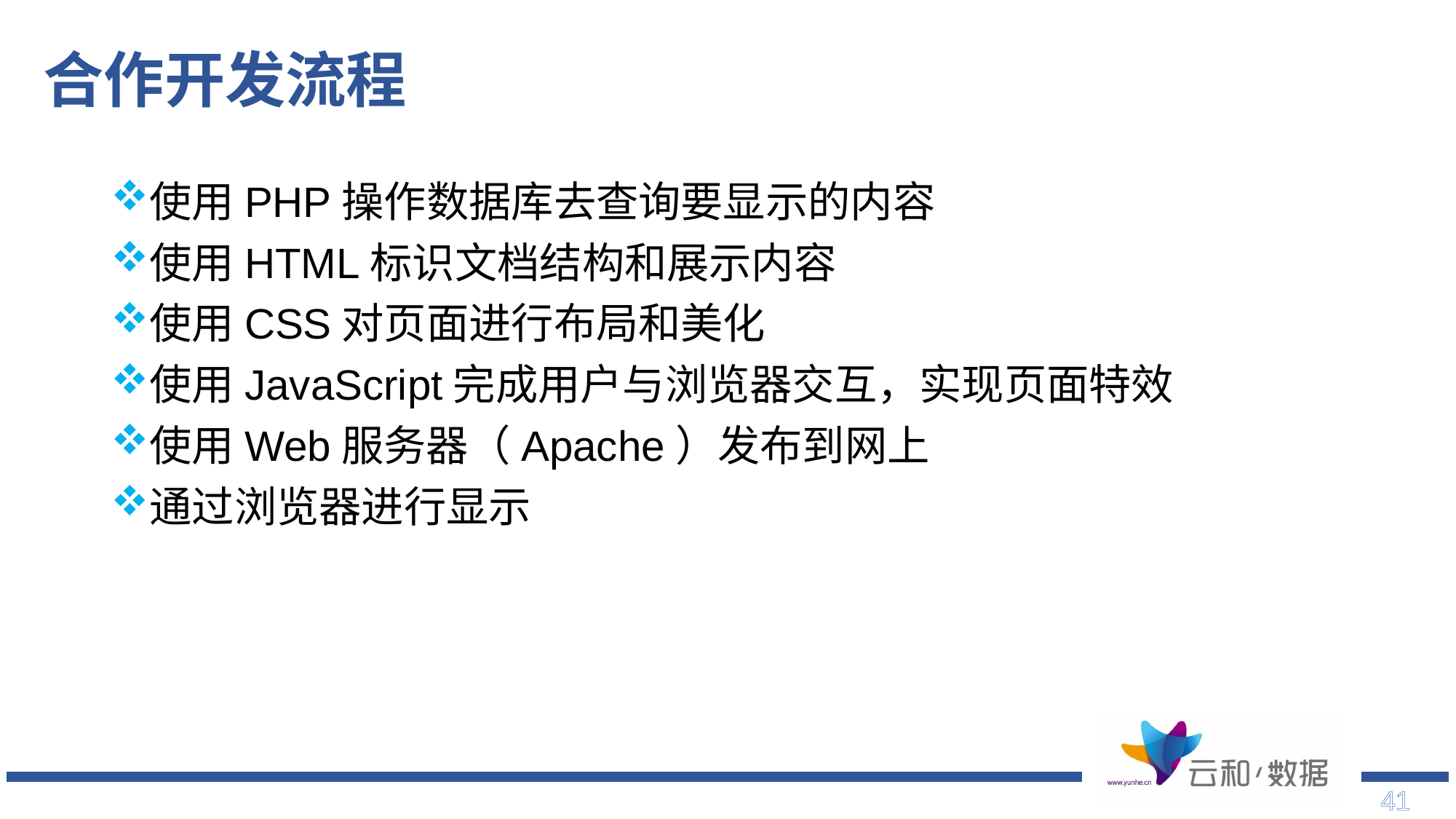

# 合作开发流程
使用PHP操作数据库去查询要显示的内容
使用HTML标识文档结构和展示内容
使用CSS对页面进行布局和美化
使用JavaScript完成用户与浏览器交互，实现页面特效
使用Web服务器（Apache）发布到网上
通过浏览器进行显示